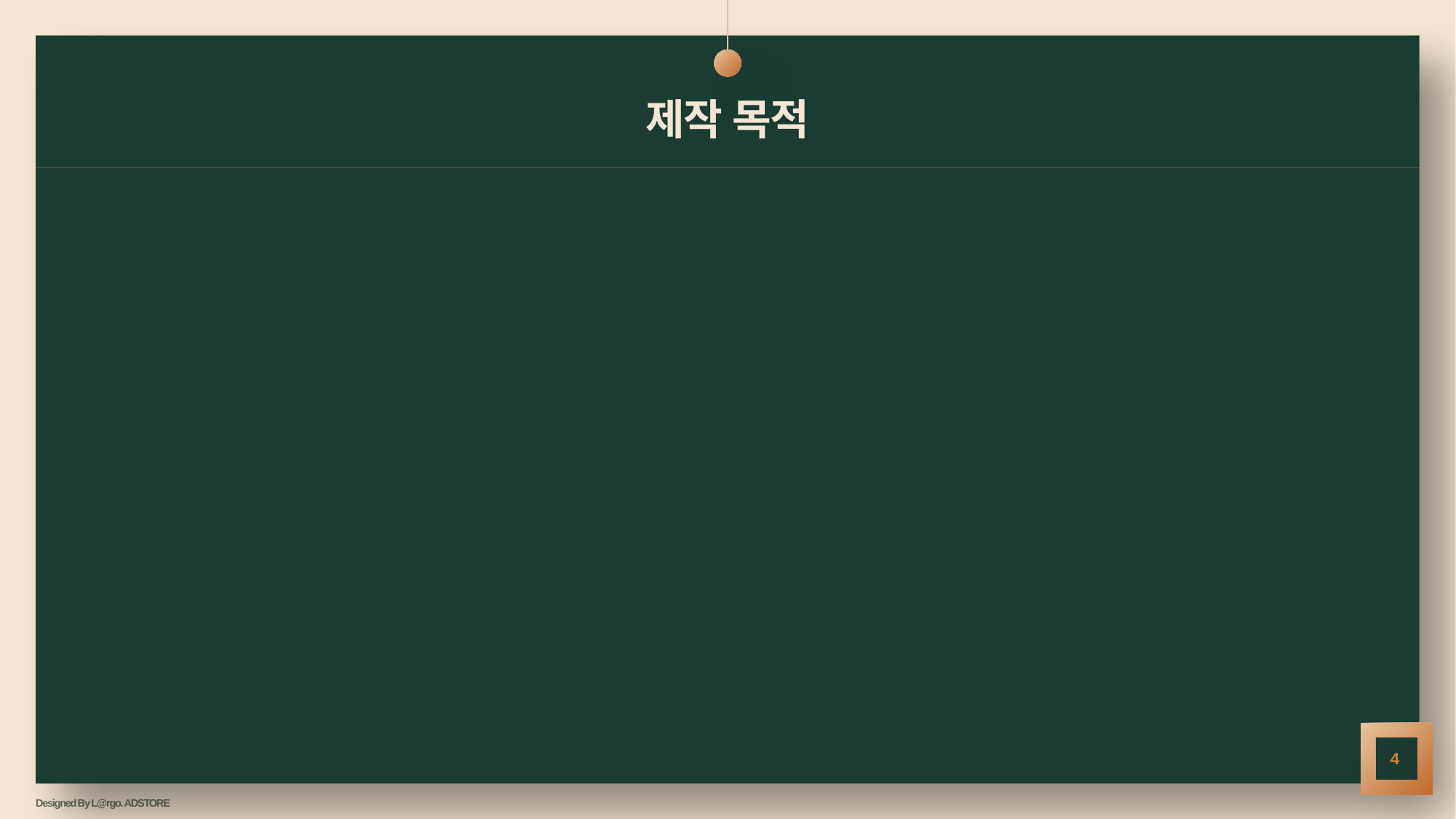

# 제작 목적

4
Designed By L@rgo. ADSTORE